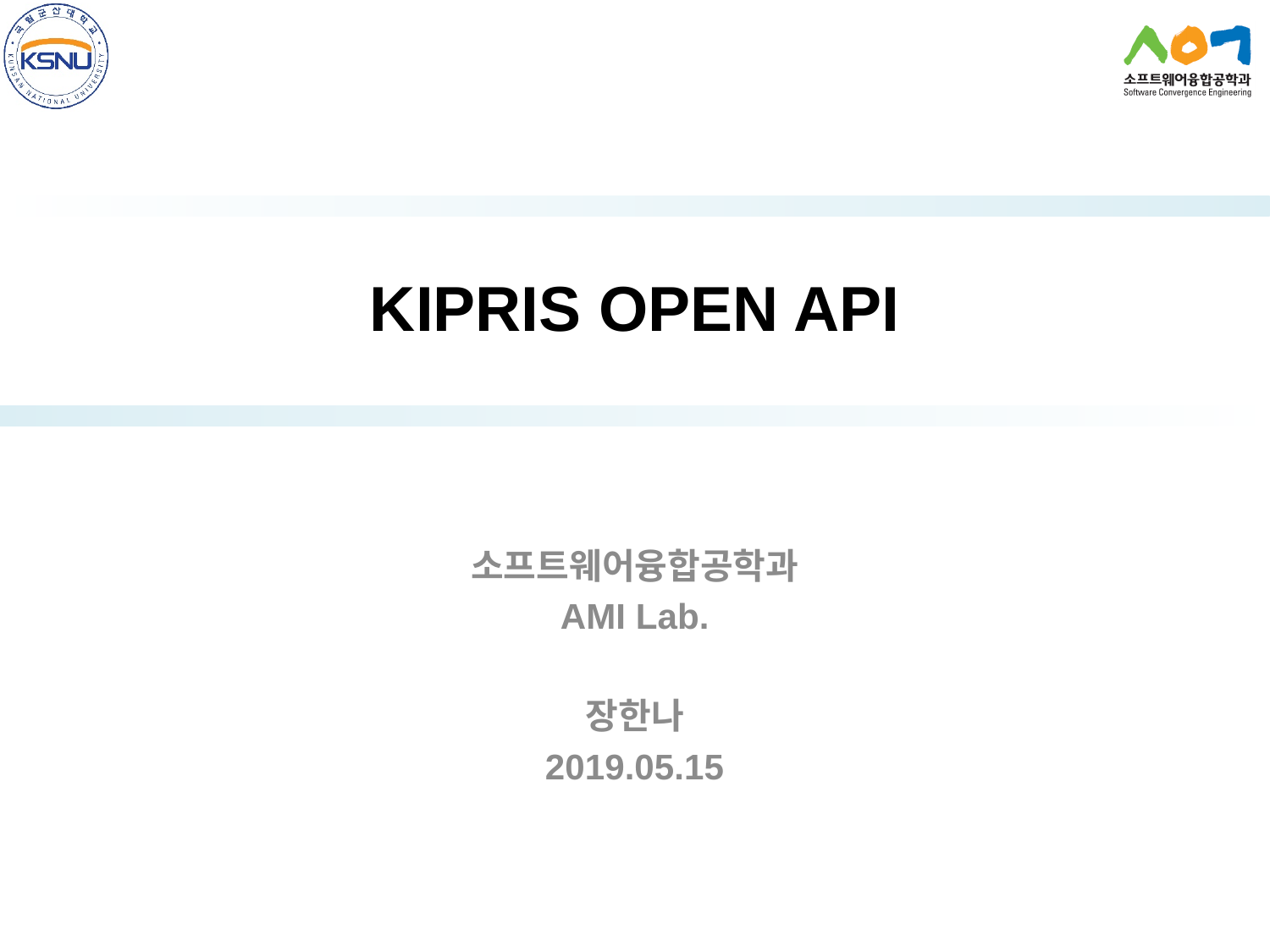

# KIPRIS OPEN API
소프트웨어융합공학과
AMI Lab.

장한나
2019.05.15